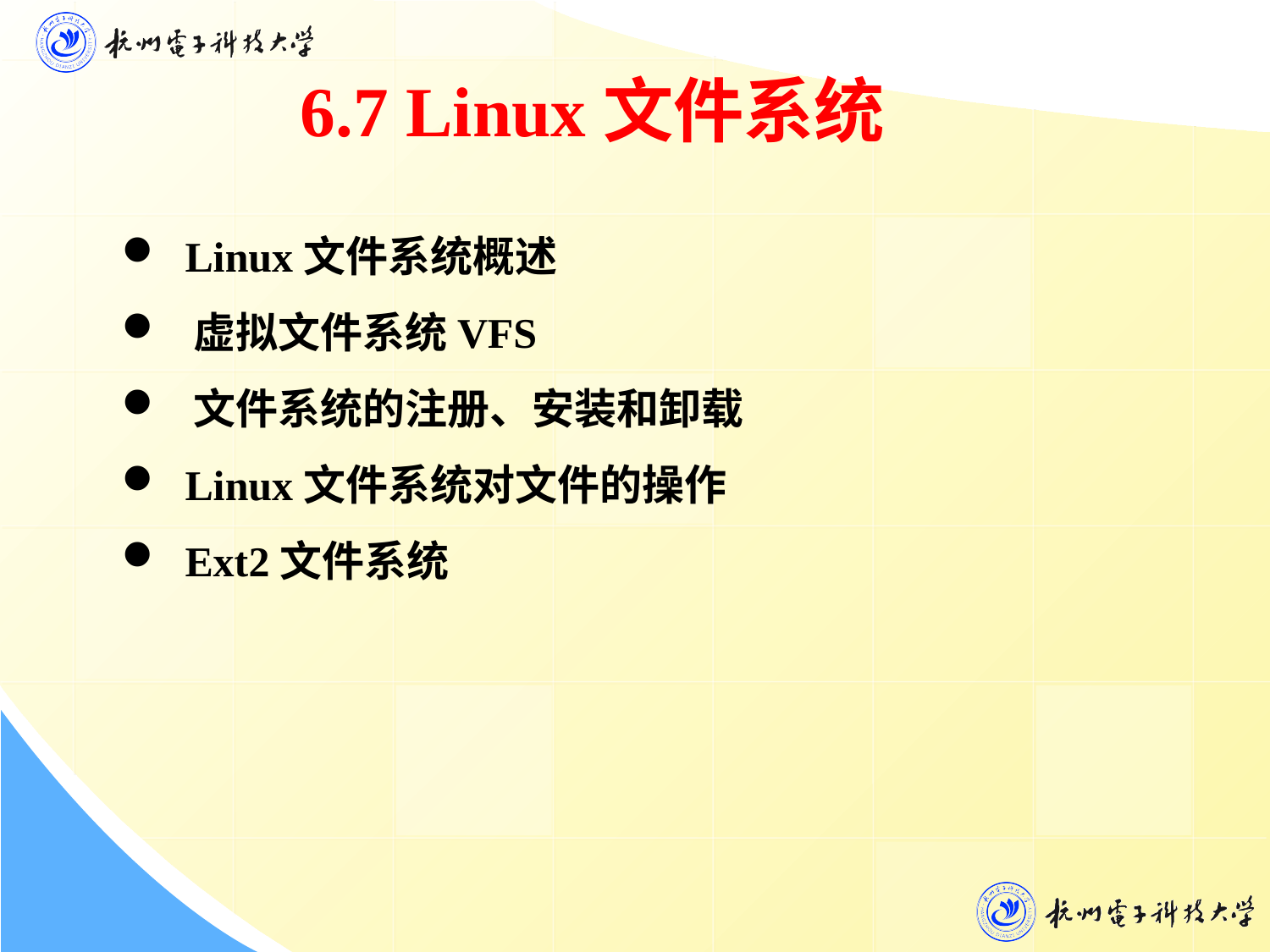

6.7 Linux文件系统
  Linux文件系统概述
  虚拟文件系统VFS
  文件系统的注册、安装和卸载
  Linux文件系统对文件的操作
  Ext2文件系统